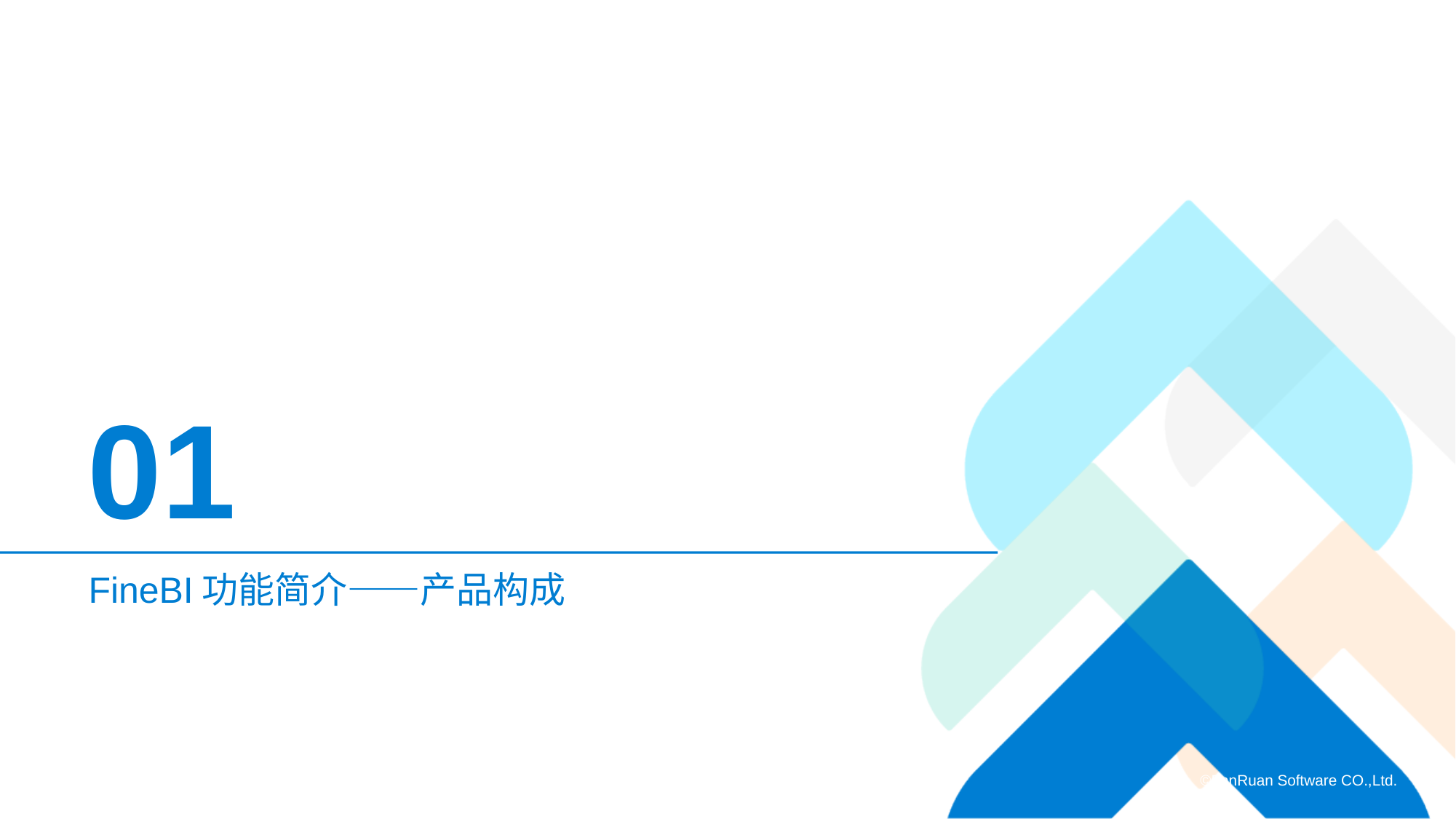

02
FineBI主页构成
01
FineBI功能简介——产品构成
帆软，让数据成为生产力！
©FanRuan Software CO.,Ltd.